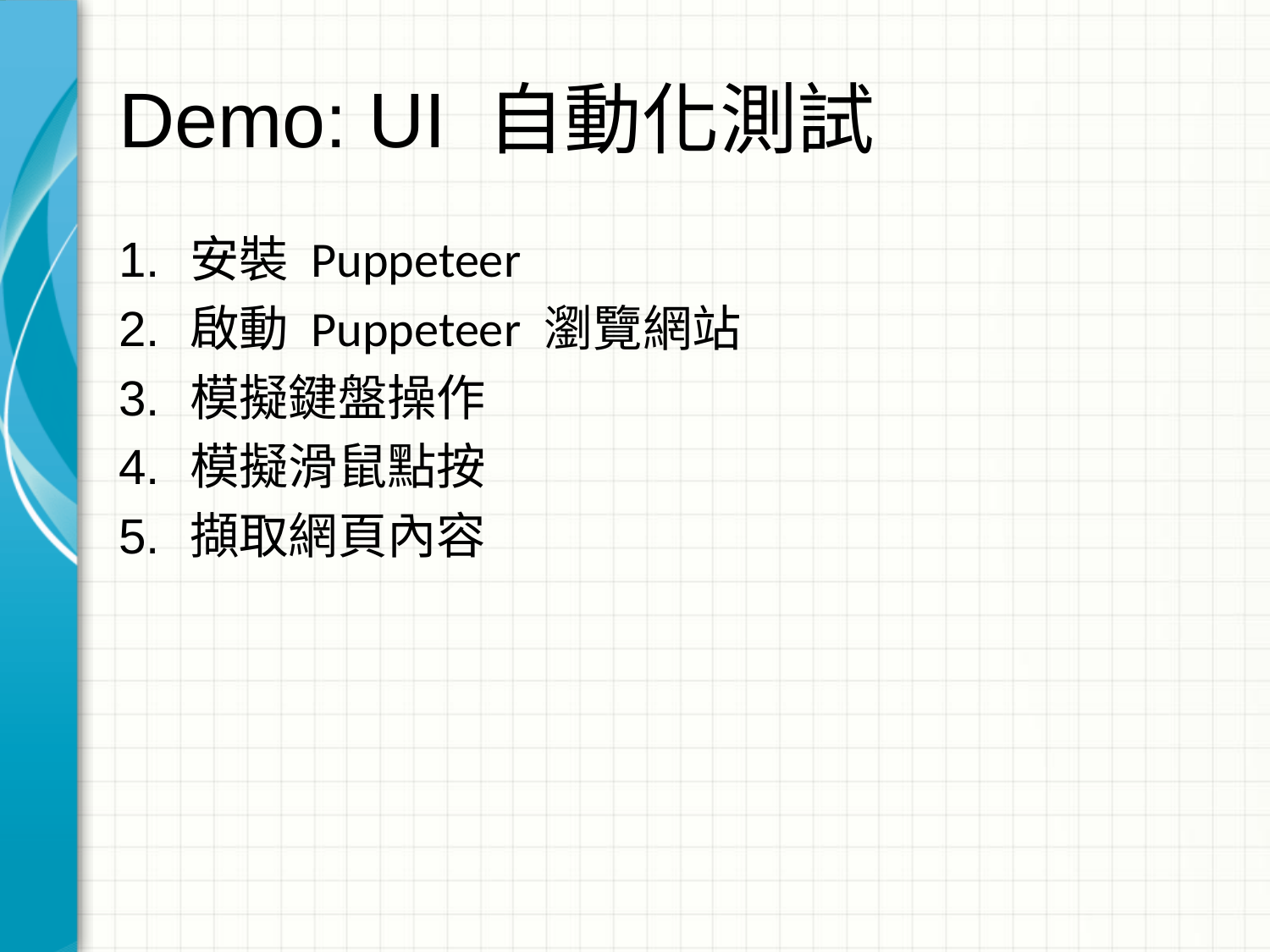

# Demo: UI 自動化測試
安裝 Puppeteer
啟動 Puppeteer 瀏覽網站
模擬鍵盤操作
模擬滑鼠點按
擷取網頁內容